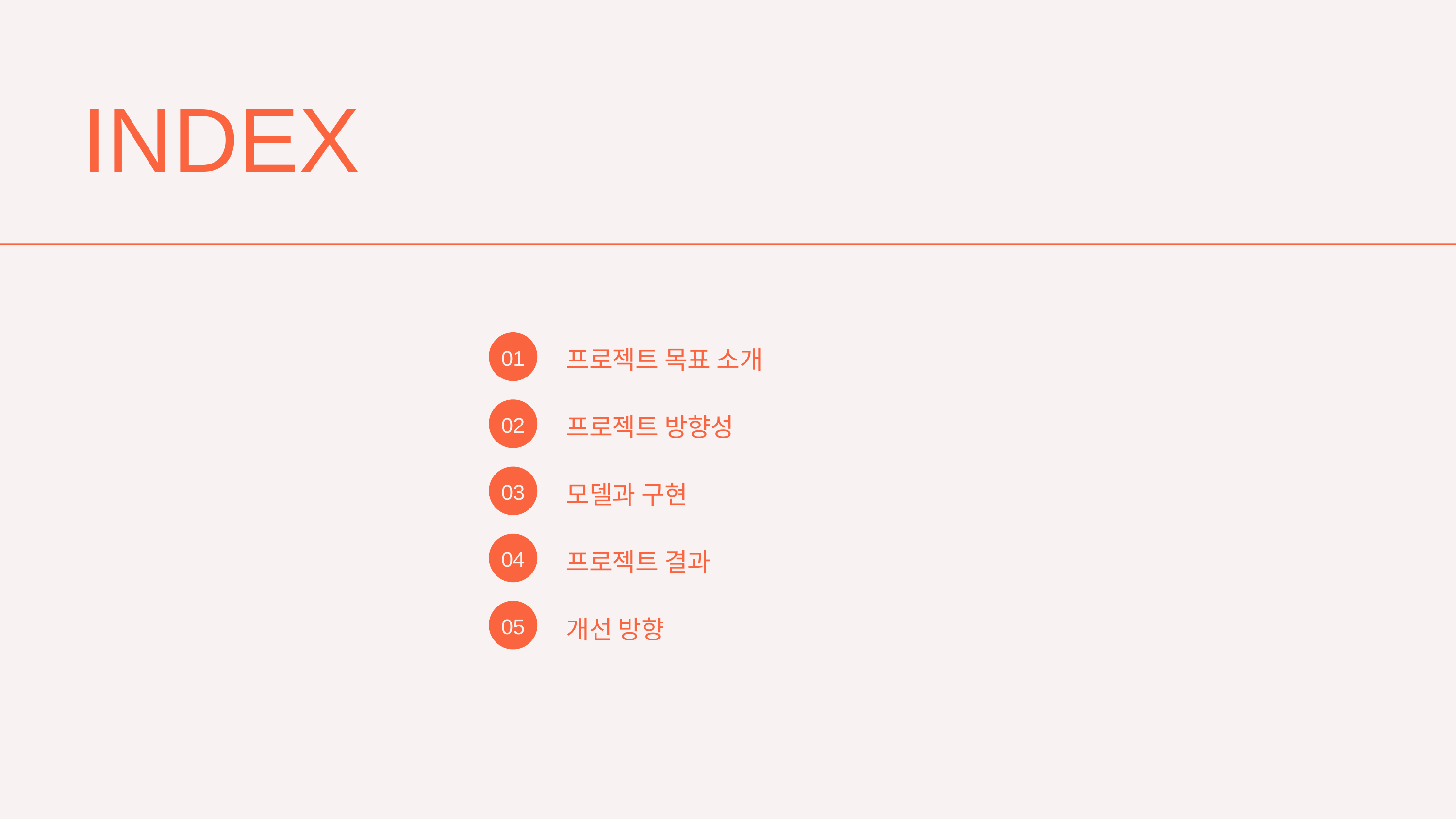

INDEX

01
프로젝트 목표 소개

02
프로젝트 방향성

03
모델과 구현

04
프로젝트 결과

05
개선 방향